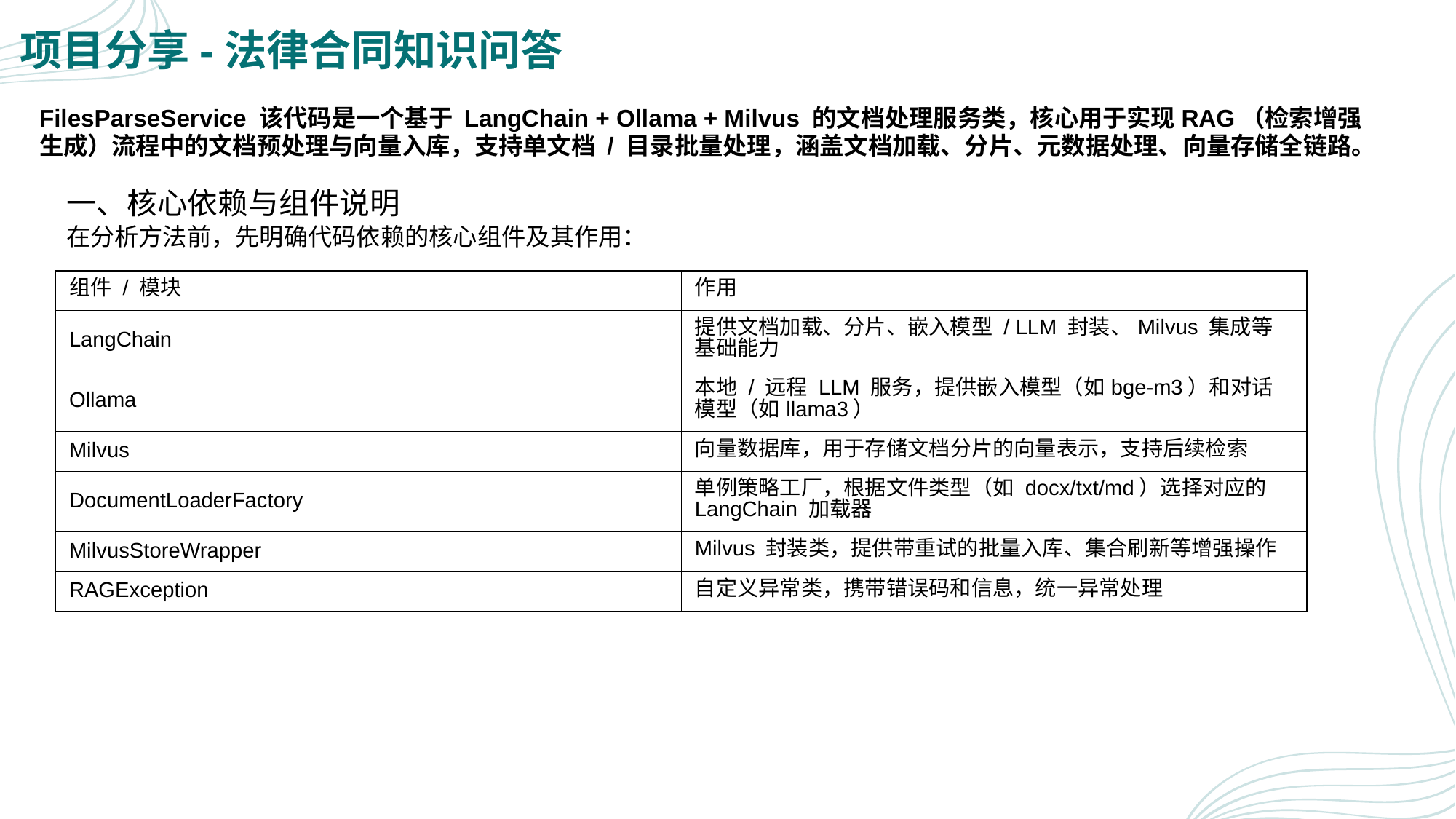

# 项目分享-法律合同知识问答
FilesParseService 该代码是一个基于 LangChain + Ollama + Milvus 的文档处理服务类，核心用于实现RAG（检索增强生成）流程中的文档预处理与向量入库，支持单文档 / 目录批量处理，涵盖文档加载、分片、元数据处理、向量存储全链路。
一、核心依赖与组件说明
在分析方法前，先明确代码依赖的核心组件及其作用：
| 组件 / 模块 | 作用 |
| --- | --- |
| LangChain | 提供文档加载、分片、嵌入模型 / LLM 封装、Milvus 集成等基础能力 |
| Ollama | 本地 / 远程 LLM 服务，提供嵌入模型（如bge-m3）和对话模型（如llama3） |
| Milvus | 向量数据库，用于存储文档分片的向量表示，支持后续检索 |
| DocumentLoaderFactory | 单例策略工厂，根据文件类型（如 docx/txt/md）选择对应的 LangChain 加载器 |
| MilvusStoreWrapper | Milvus 封装类，提供带重试的批量入库、集合刷新等增强操作 |
| RAGException | 自定义异常类，携带错误码和信息，统一异常处理 |